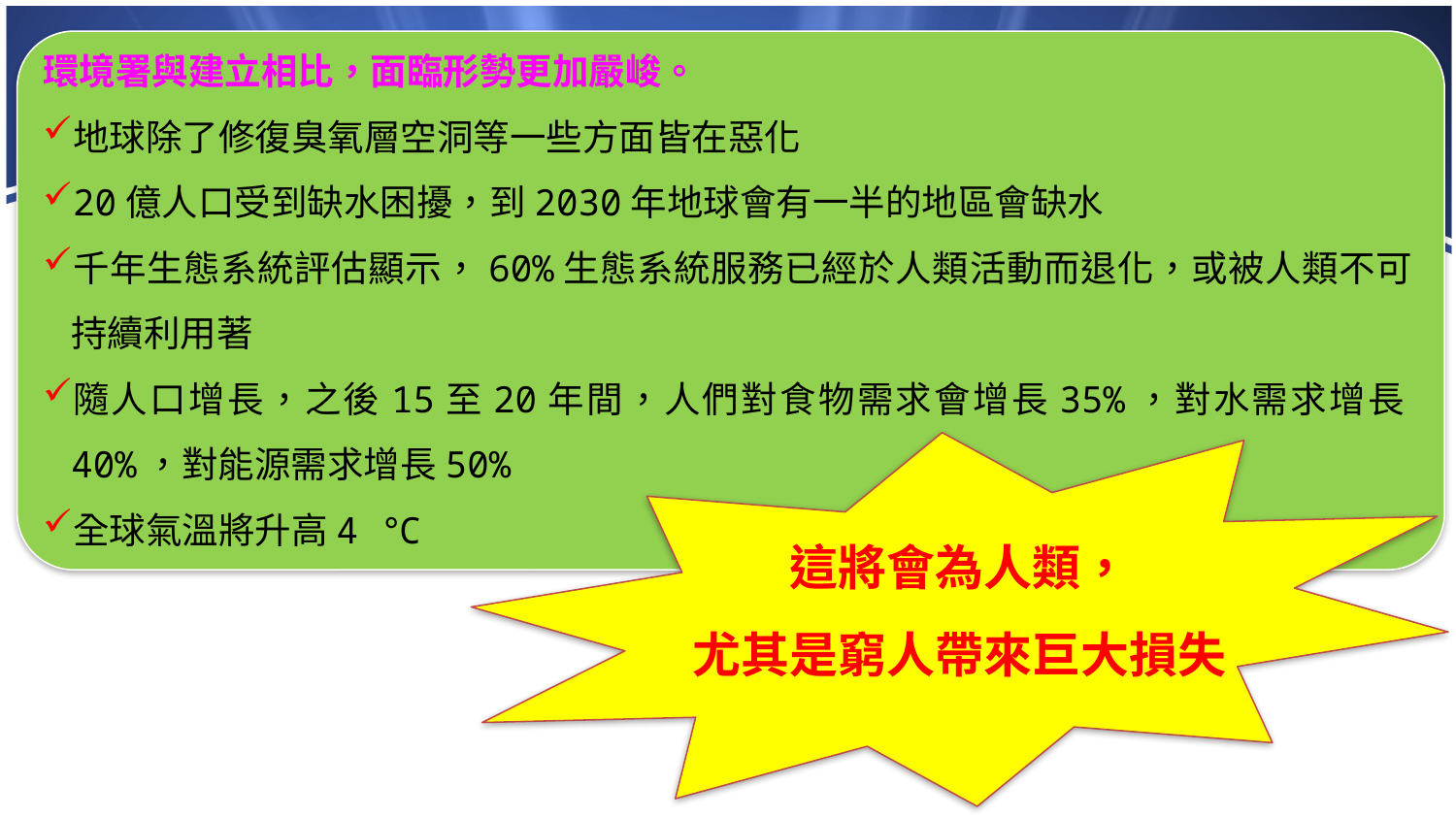

環境署與建立相比，面臨形勢更加嚴峻。
地球除了修復臭氧層空洞等一些方面皆在惡化
20億人口受到缺水困擾，到2030年地球會有一半的地區會缺水
千年生態系統評估顯示，60%生態系統服務已經於人類活動而退化，或被人類不可持續利用著
隨人口增長，之後15至20年間，人們對食物需求會增長35%，對水需求增長40%，對能源需求增長50%
全球氣溫將升高4 ℃

這將會為人類，
尤其是窮人帶來巨大損失